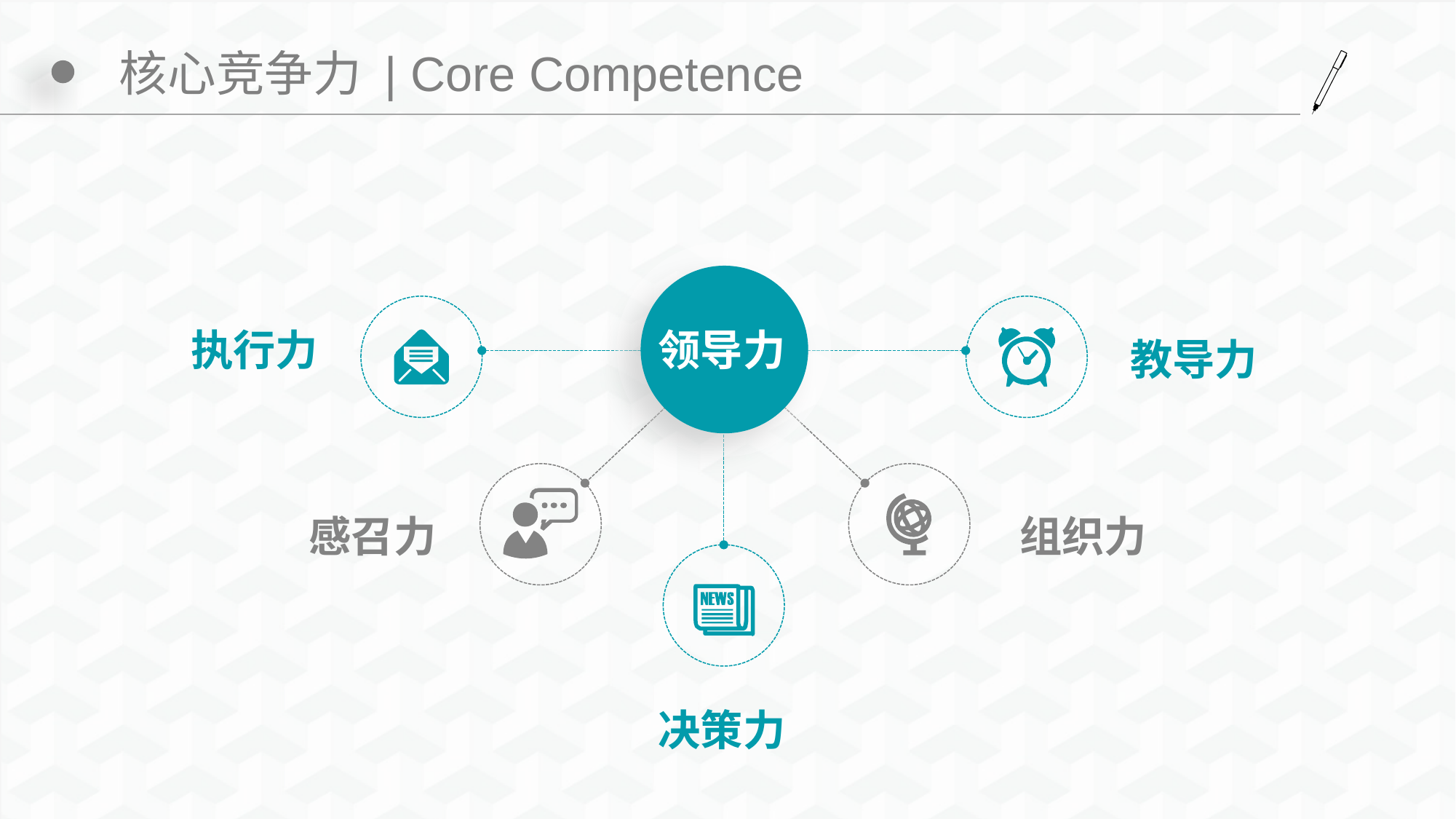

# 核心竞争力 | Core Competence

领导力

执行力
教导力

感召力
组织力

决策力